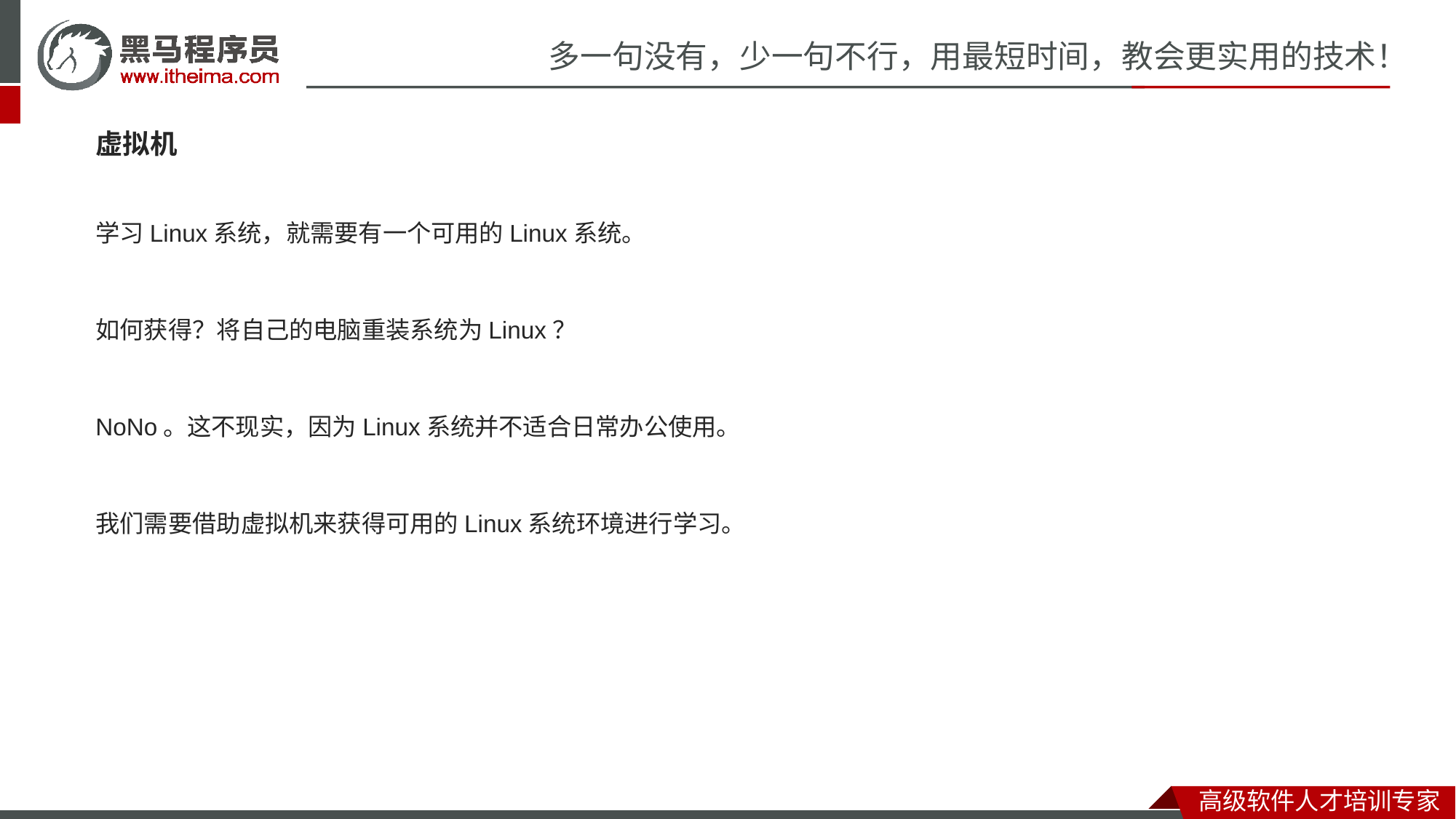

虚拟机
学习Linux系统，就需要有一个可用的Linux系统。

如何获得？将自己的电脑重装系统为Linux？

NoNo。这不现实，因为Linux系统并不适合日常办公使用。

我们需要借助虚拟机来获得可用的Linux系统环境进行学习。